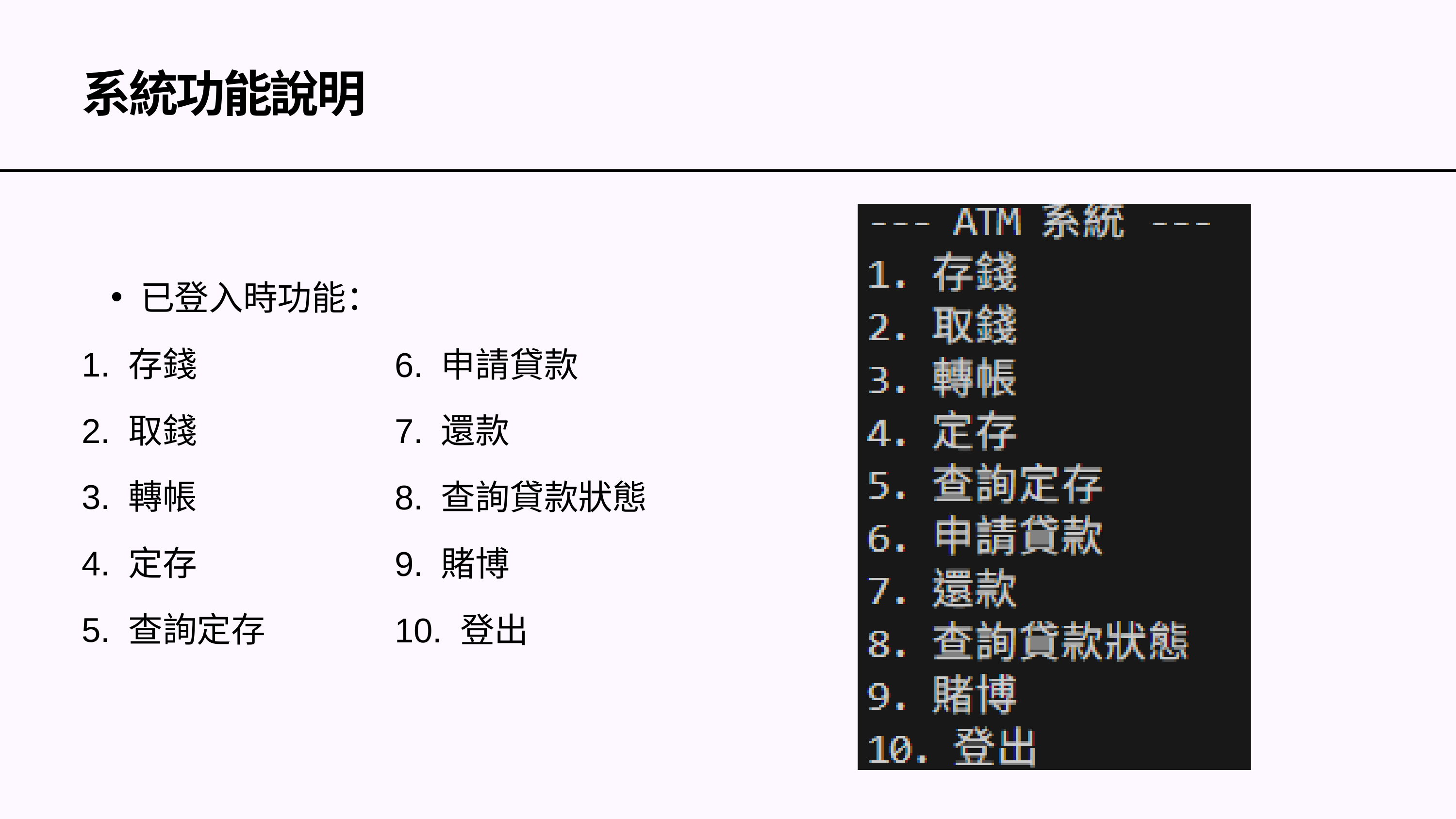

系統功能說明

6. 申請貸款
7. 還款
8. 查詢貸款狀態
9. 賭博
10. 登出

已登入時功能：
1. 存錢
2. 取錢
3. 轉帳
4. 定存
5. 查詢定存